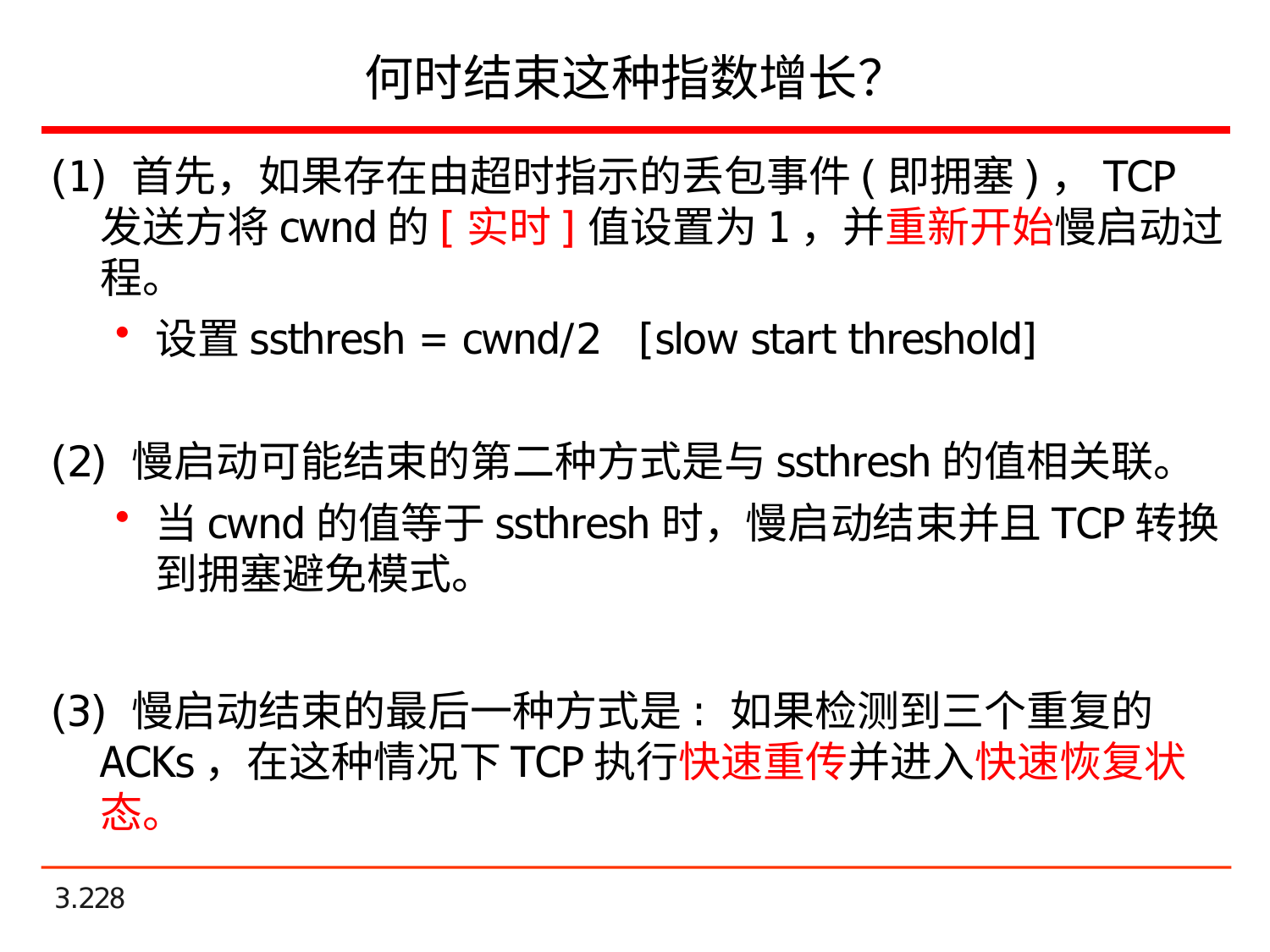

# 何时结束这种指数增长？
(1) 首先，如果存在由超时指示的丢包事件(即拥塞)，TCP发送方将cwnd的[实时]值设置为1，并重新开始慢启动过程。
设置ssthresh = cwnd/2   [slow start threshold]

(2) 慢启动可能结束的第二种方式是与ssthresh的值相关联。
当cwnd的值等于ssthresh时，慢启动结束并且TCP转换到拥塞避免模式。

(3) 慢启动结束的最后一种方式是: 如果检测到三个重复的ACKs，在这种情况下TCP执行快速重传并进入快速恢复状态。